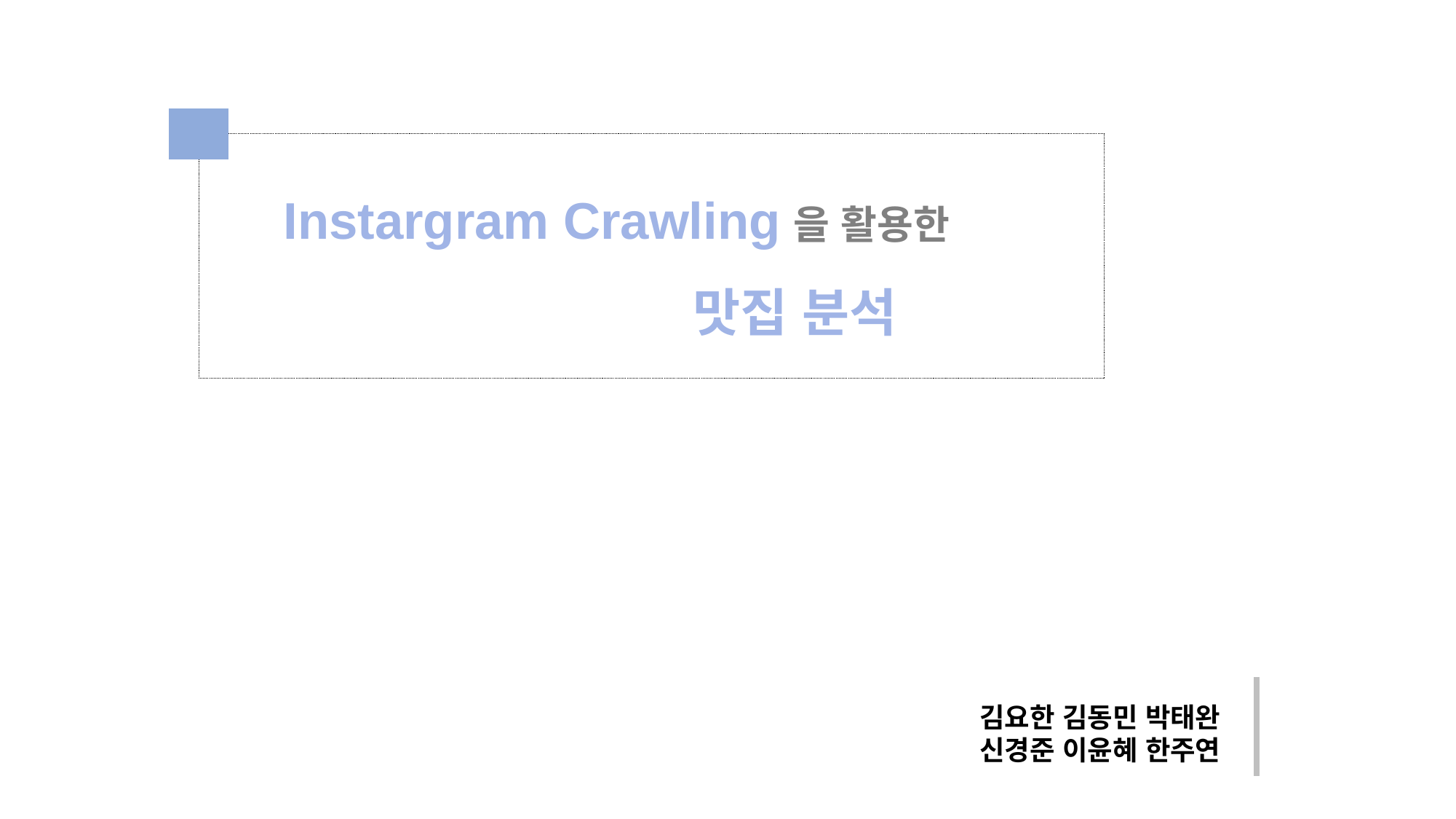

Instargram Crawling을 활용한
                         맛집 분석

김요한 김동민 박태완
신경준 이윤혜 한주연